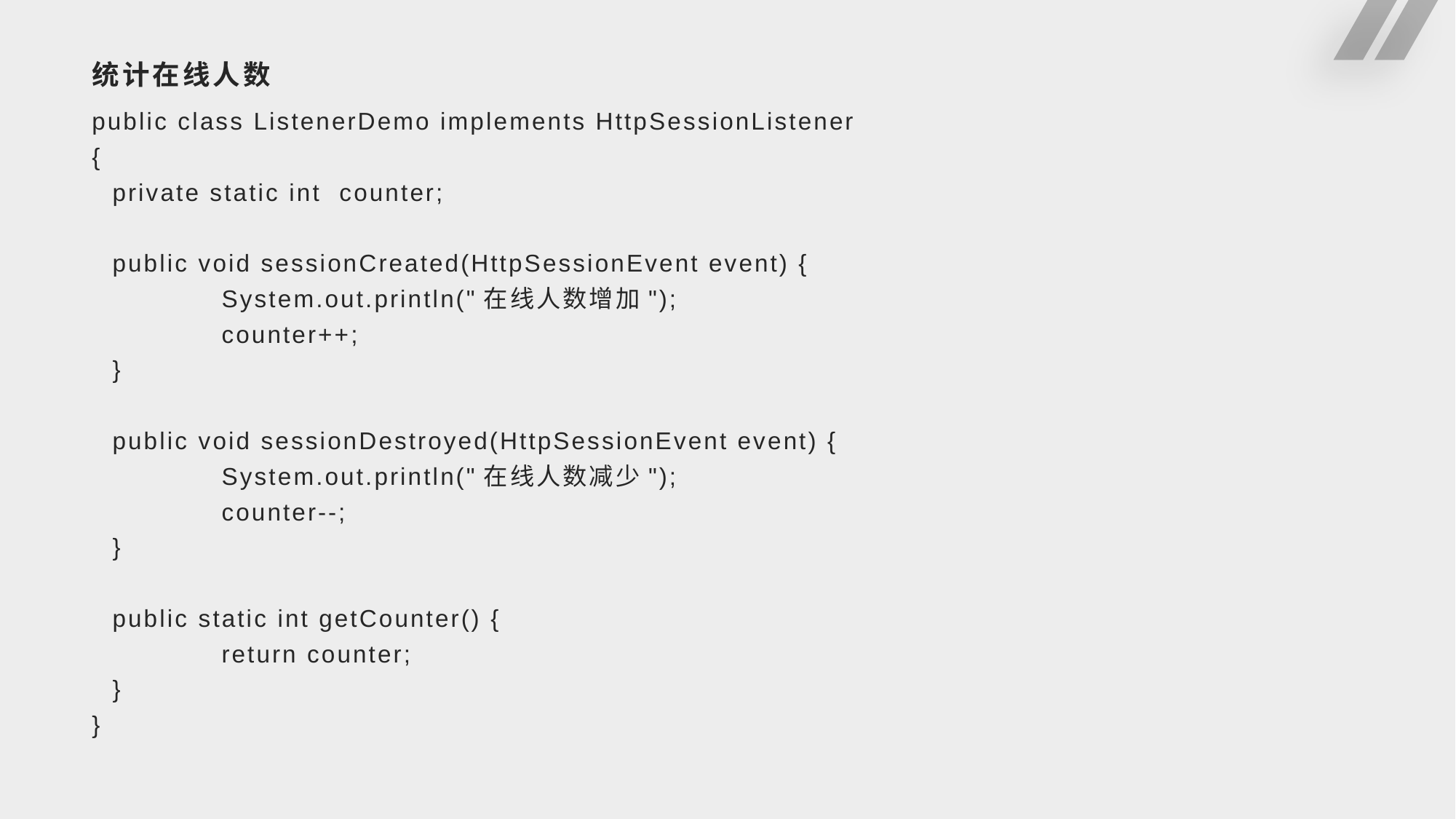

# 统计在线人数
public class ListenerDemo implements HttpSessionListener
{
	private static int  counter;

	public void sessionCreated(HttpSessionEvent event) {
		System.out.println("在线人数增加");
		counter++;
	}

	public void sessionDestroyed(HttpSessionEvent event) {
		System.out.println("在线人数减少");
		counter--;
	}

	public static int getCounter() {
		return counter;
	}
}